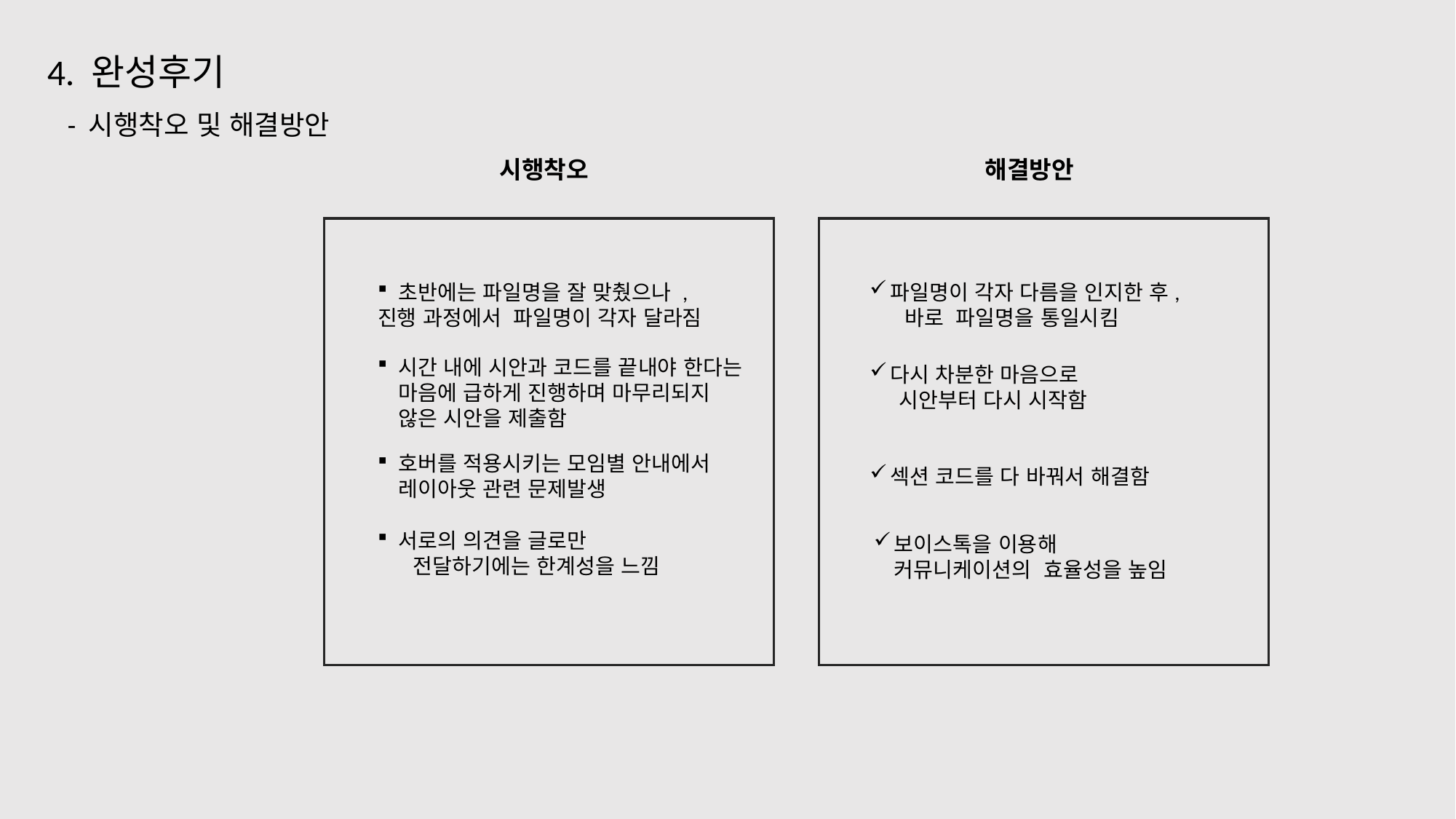

4. 완성후기
- 시행착오 및 해결방안
시행착오
해결방안

초반에는 파일명을 잘 맞췄으나 ,
진행 과정에서  파일명이 각자 달라짐
파일명이 각자 다름을 인지한 후,
     바로  파일명을 통일시킴
시간 내에 시안과 코드를 끝내야 한다는 마음에 급하게 진행하며 마무리되지 않은 시안을 제출함
다시 차분한 마음으로
    시안부터 다시 시작함
호버를 적용시키는 모임별 안내에서 레이아웃 관련 문제발생
섹션 코드를 다 바꿔서 해결함
서로의 의견을 글로만
     전달하기에는 한계성을 느낌
보이스톡을 이용해 커뮤니케이션의  효율성을 높임